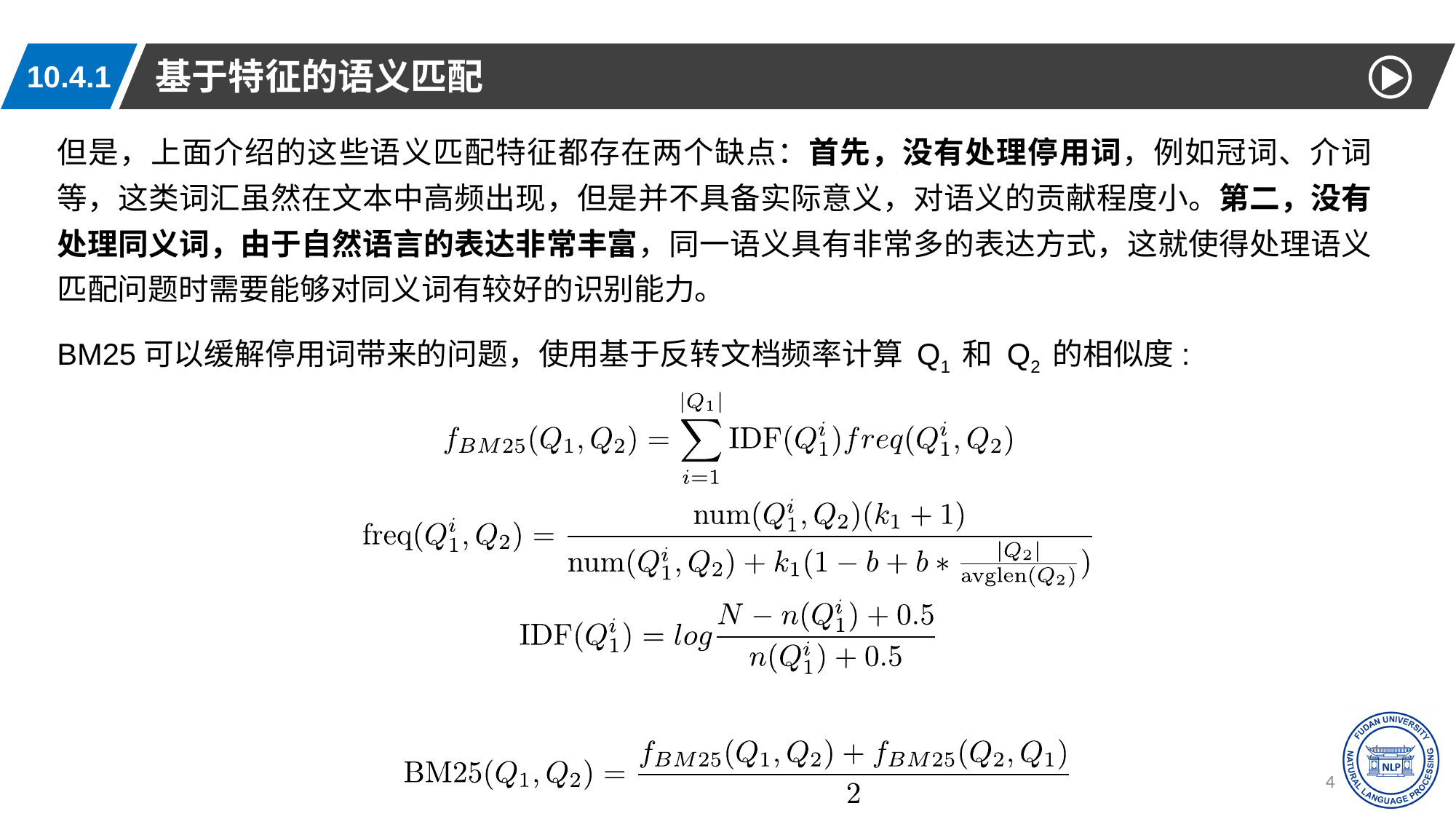

基于特征的语义匹配
10.4.1

但是，上面介绍的这些语义匹配特征都存在两个缺点：首先，没有处理停用词，例如冠词、介词等，这类词汇虽然在文本中高频出现，但是并不具备实际意义，对语义的贡献程度小。第二，没有处理同义词，由于自然语言的表达非常丰富，同一语义具有非常多的表达方式，这就使得处理语义匹配问题时需要能够对同义词有较好的识别能力。
BM25可以缓解停用词带来的问题，使用基于反转文档频率计算 Q1 和 Q2 的相似度:

45